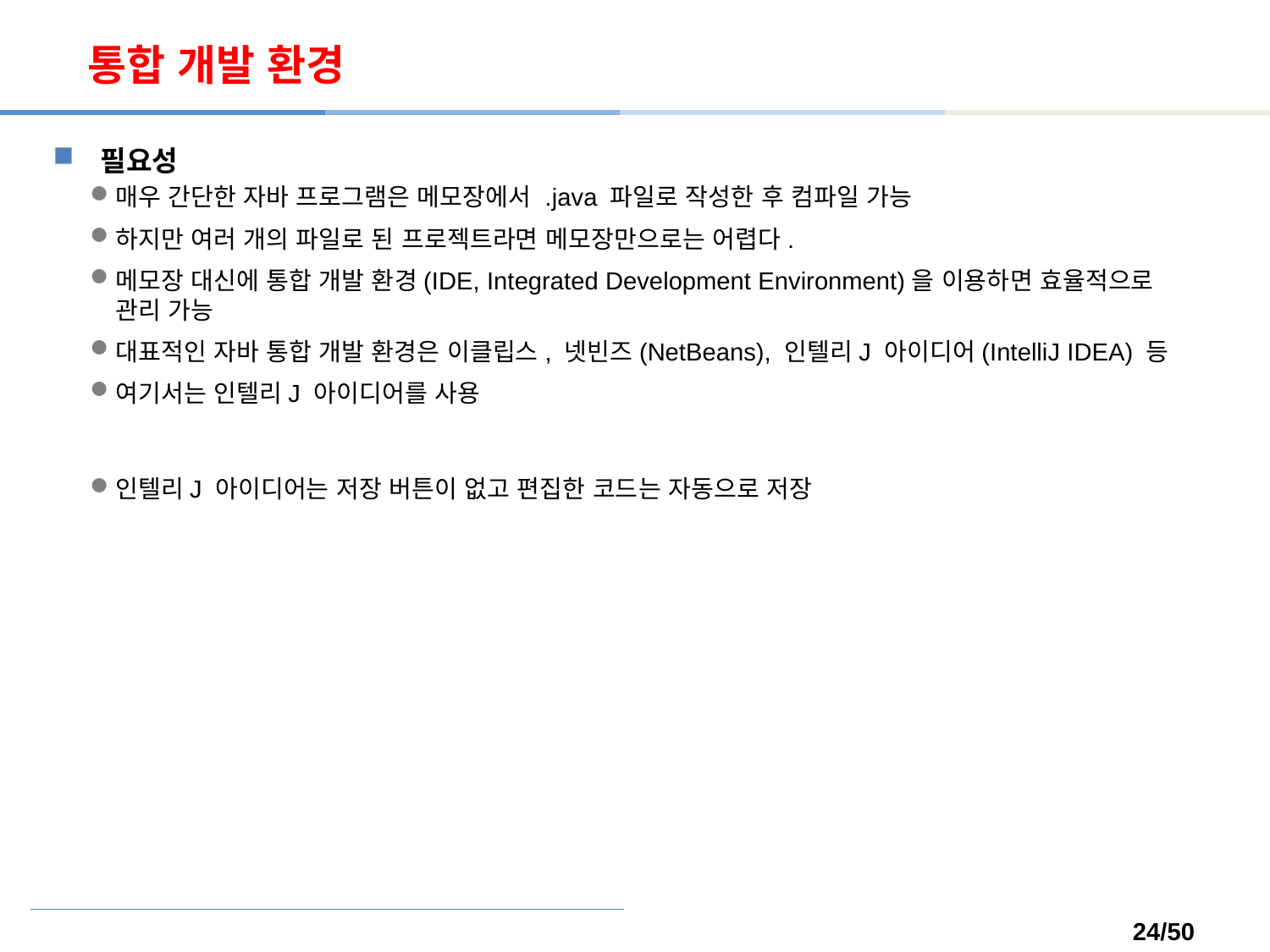

# 통합 개발 환경
필요성
매우 간단한 자바 프로그램은 메모장에서 .java 파일로 작성한 후 컴파일 가능
하지만 여러 개의 파일로 된 프로젝트라면 메모장만으로는 어렵다.
메모장 대신에 통합 개발 환경(IDE, Integrated Development Environment)을 이용하면 효율적으로 관리 가능
대표적인 자바 통합 개발 환경은 이클립스, 넷빈즈(NetBeans), 인텔리J 아이디어(IntelliJ IDEA) 등
여기서는 인텔리J 아이디어를 사용

인텔리J 아이디어는 저장 버튼이 없고 편집한 코드는 자동으로 저장